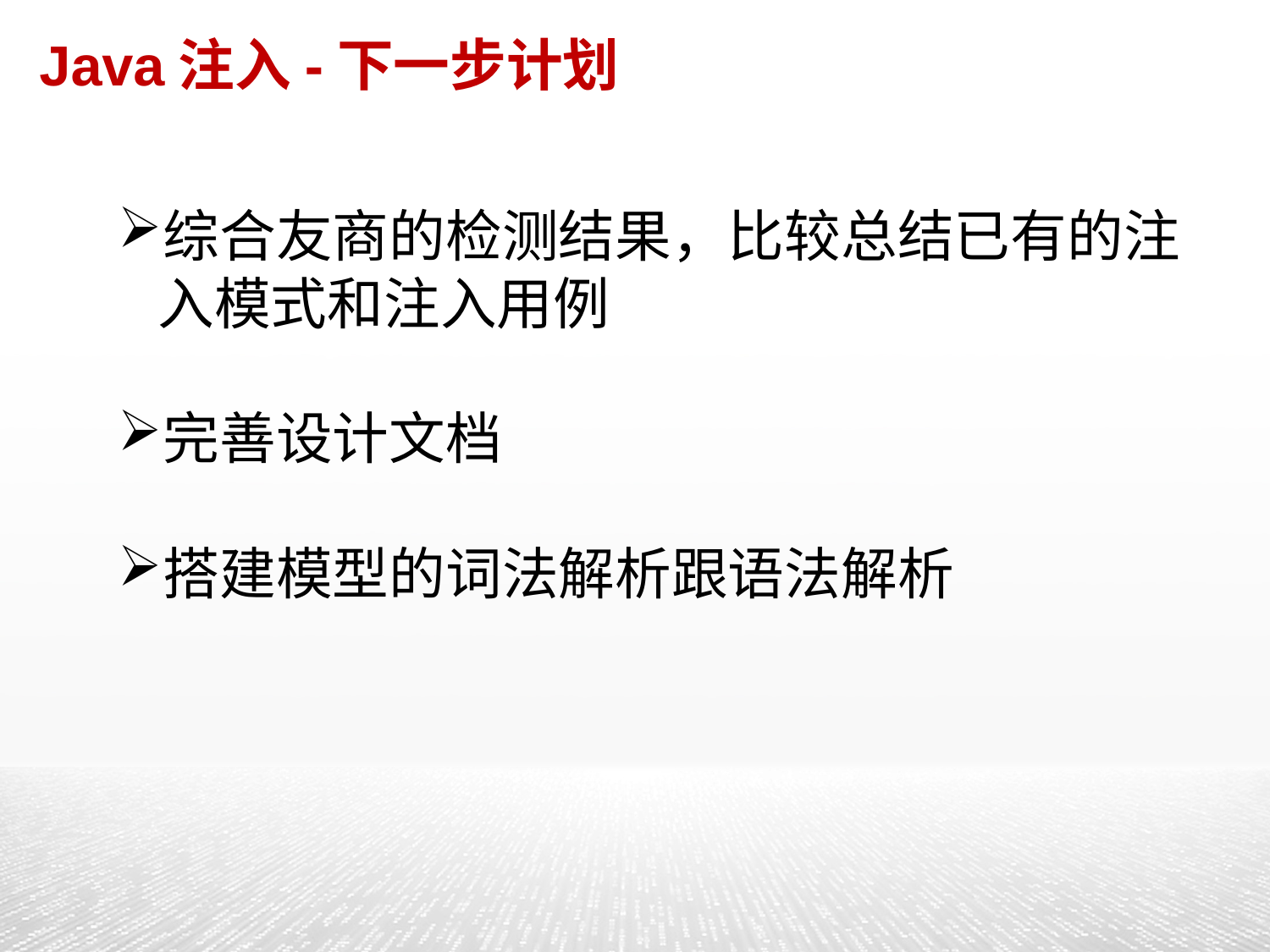

Java注入-下一步计划
综合友商的检测结果，比较总结已有的注入模式和注入用例

完善设计文档

搭建模型的词法解析跟语法解析